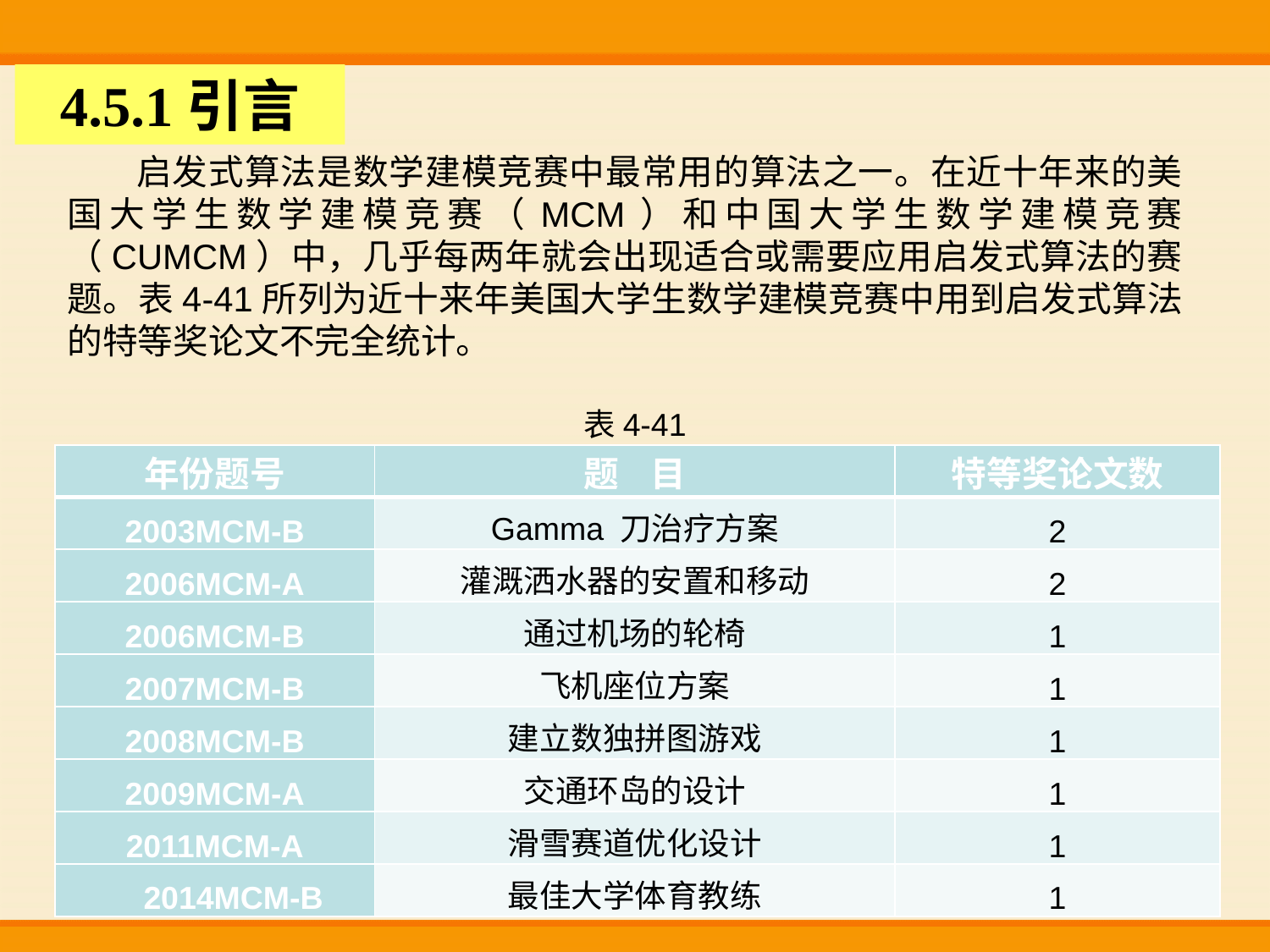

4.5.1引言
       启发式算法是数学建模竞赛中最常用的算法之一。在近十年来的美国大学生数学建模竞赛（MCM）和中国大学生数学建模竞赛（CUMCM）中，几乎每两年就会出现适合或需要应用启发式算法的赛题。表4-41所列为近十来年美国大学生数学建模竞赛中用到启发式算法的特等奖论文不完全统计。
表4-41
| 年份题号 | 题 目 | 特等奖论文数 |
| --- | --- | --- |
| 2003MCM-B | Gamma 刀治疗方案 | 2 |
| 2006MCM-A | 灌溉洒水器的安置和移动 | 2 |
| 2006MCM-B | 通过机场的轮椅 | 1 |
| 2007MCM-B | 飞机座位方案 | 1 |
| 2008MCM-B | 建立数独拼图游戏 | 1 |
| 2009MCM-A | 交通环岛的设计 | 1 |
| 2011MCM-A | 滑雪赛道优化设计 | 1 |
| 2014MCM-B | 最佳大学体育教练 | 1 |